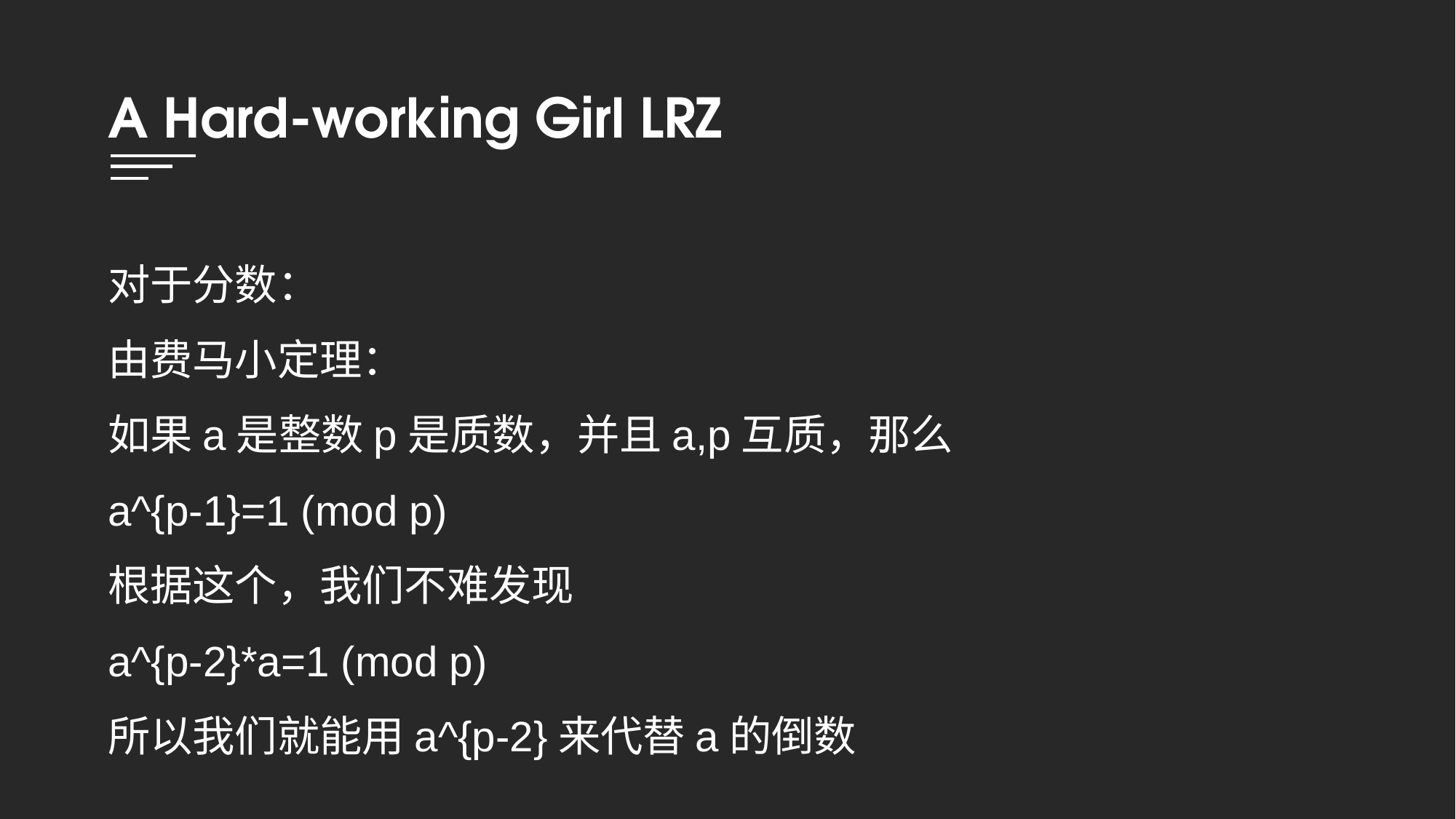

A Hard-working Girl LRZ
对于分数：
由费马小定理：
如果a是整数p是质数，并且a,p互质，那么
a^{p-1}=1 (mod p)
根据这个，我们不难发现
a^{p-2}*a=1 (mod p)
所以我们就能用a^{p-2}来代替a的倒数